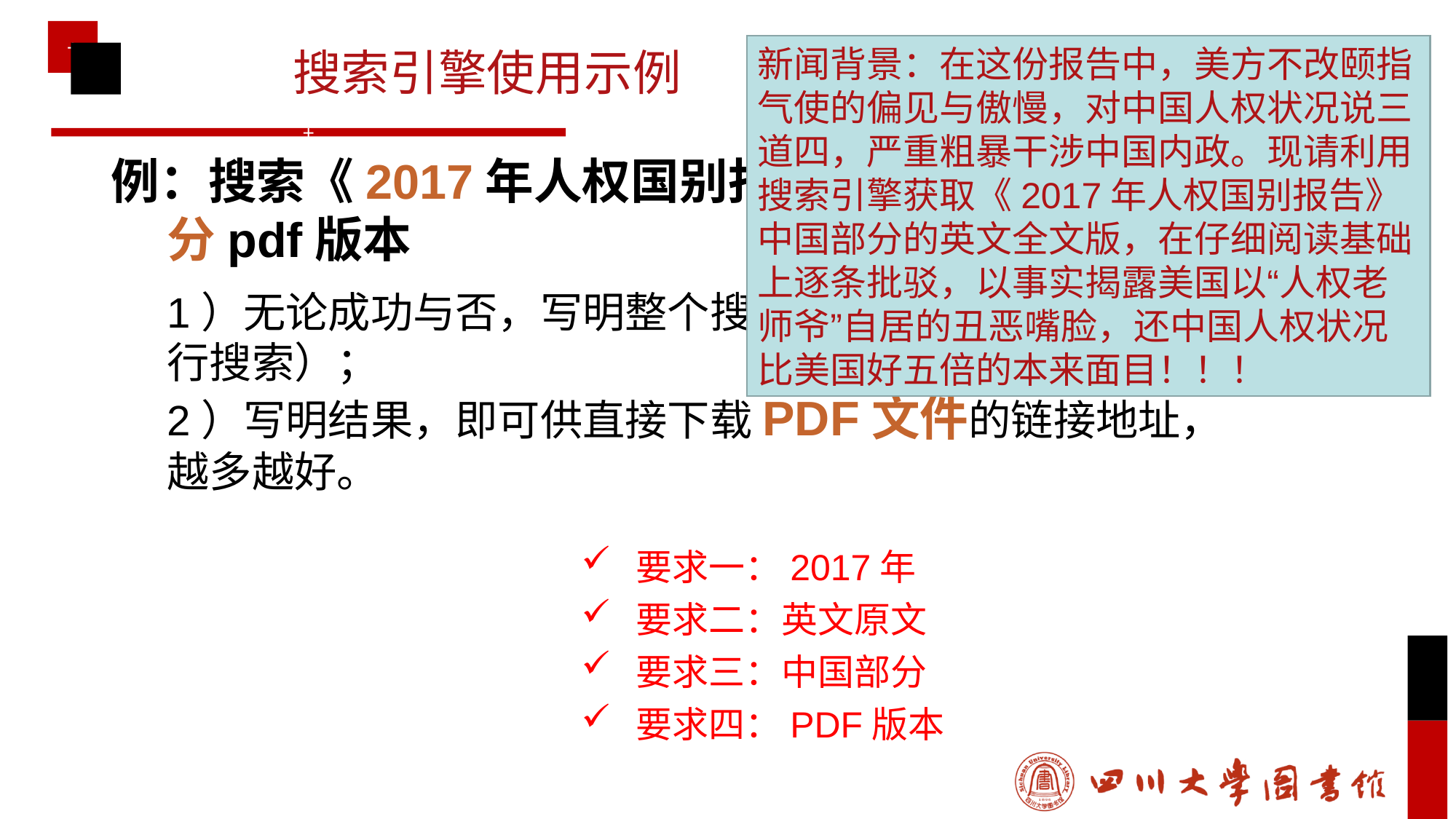

新闻背景：在这份报告中，美方不改颐指气使的偏见与傲慢，对中国人权状况说三道四，严重粗暴干涉中国内政。现请利用搜索引擎获取《2017年人权国别报告》中国部分的英文全文版，在仔细阅读基础上逐条批驳，以事实揭露美国以“人权老师爷”自居的丑恶嘴脸，还中国人权状况比美国好五倍的本来面目！！！
搜索引擎使用示例
例：搜索《2017年人权国别报告》英文原文的中国部分pdf版本
	1）无论成功与否，写明整个搜索流程（请采用多种思路进行搜索）；
	2）写明结果，即可供直接下载PDF文件的链接地址，越多越好。

要求一：2017年
要求二：英文原文
要求三：中国部分
要求四：PDF版本